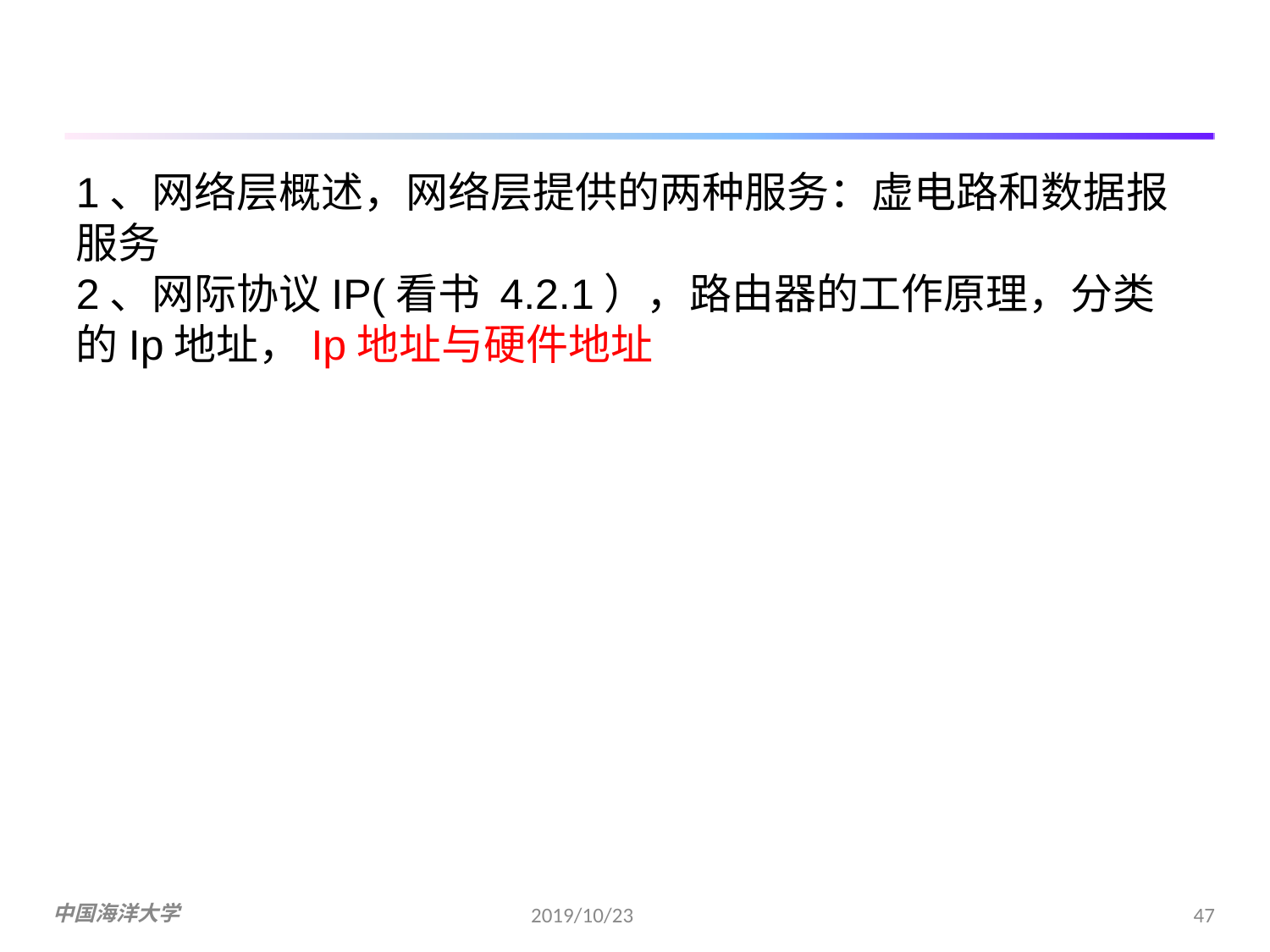

1、网络层概述，网络层提供的两种服务：虚电路和数据报服务
2、网际协议IP(看书 4.2.1），路由器的工作原理，分类的Ip地址，Ip地址与硬件地址